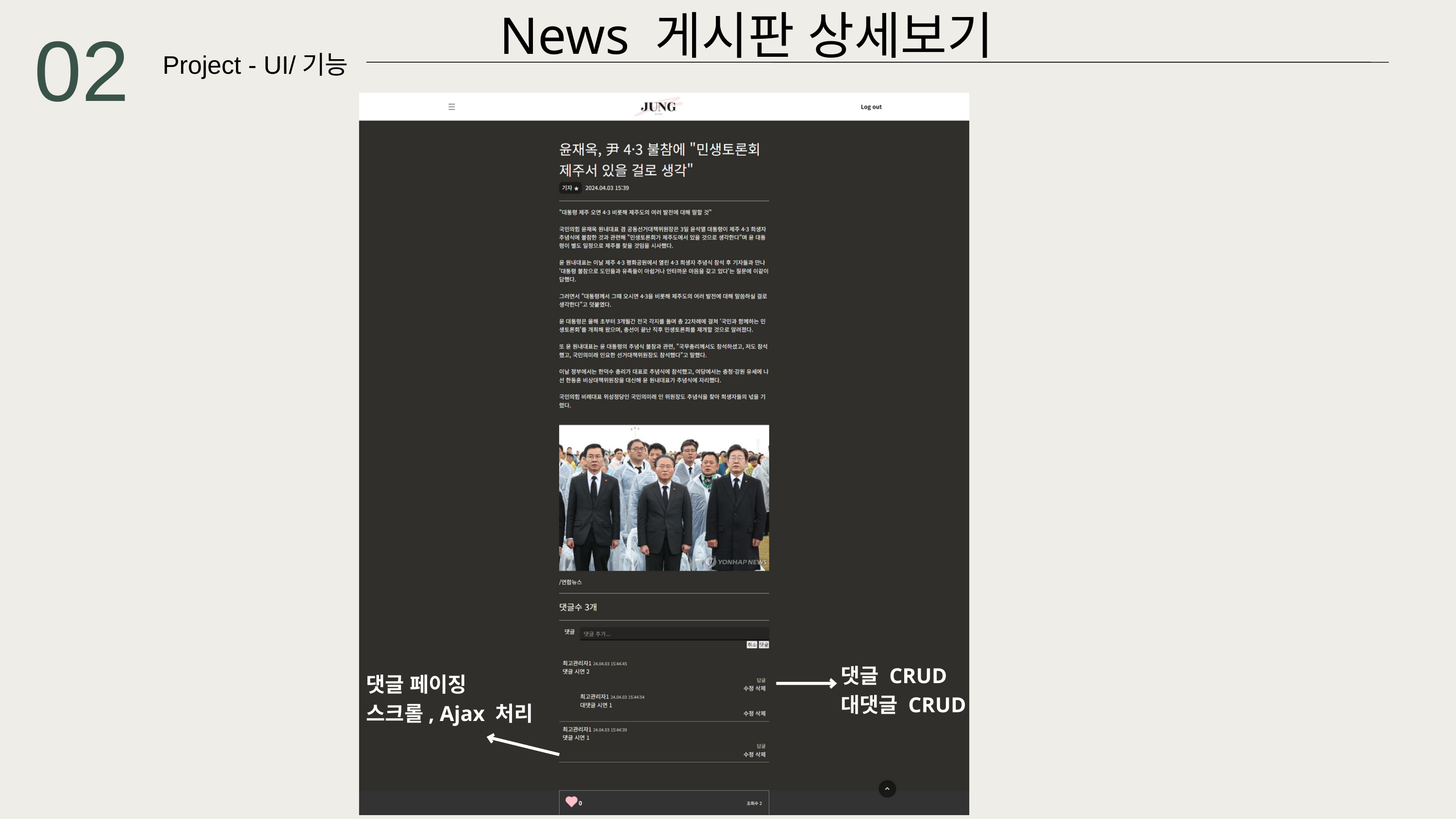

News 게시판 상세보기
02
Project - UI/기능

댓글 CRUD
대댓글 CRUD
댓글 페이징
스크롤, Ajax 처리